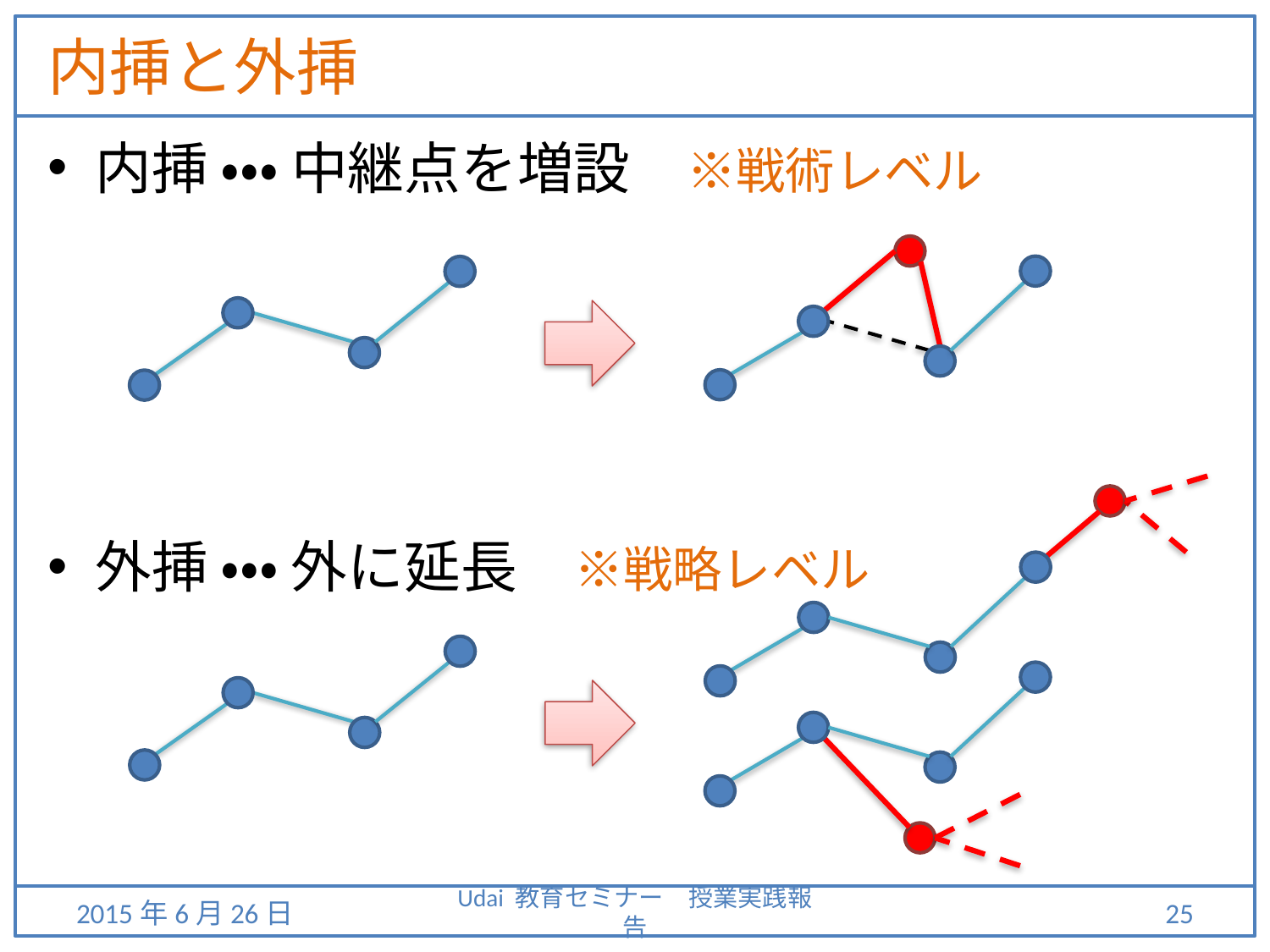

# 内挿と外挿
内挿 ・・・ 中継点を増設　※戦術レベル

外挿 ・・・ 外に延長　※戦略レベル

2015年6月26日
Udai 教育セミナー　授業実践報告
25